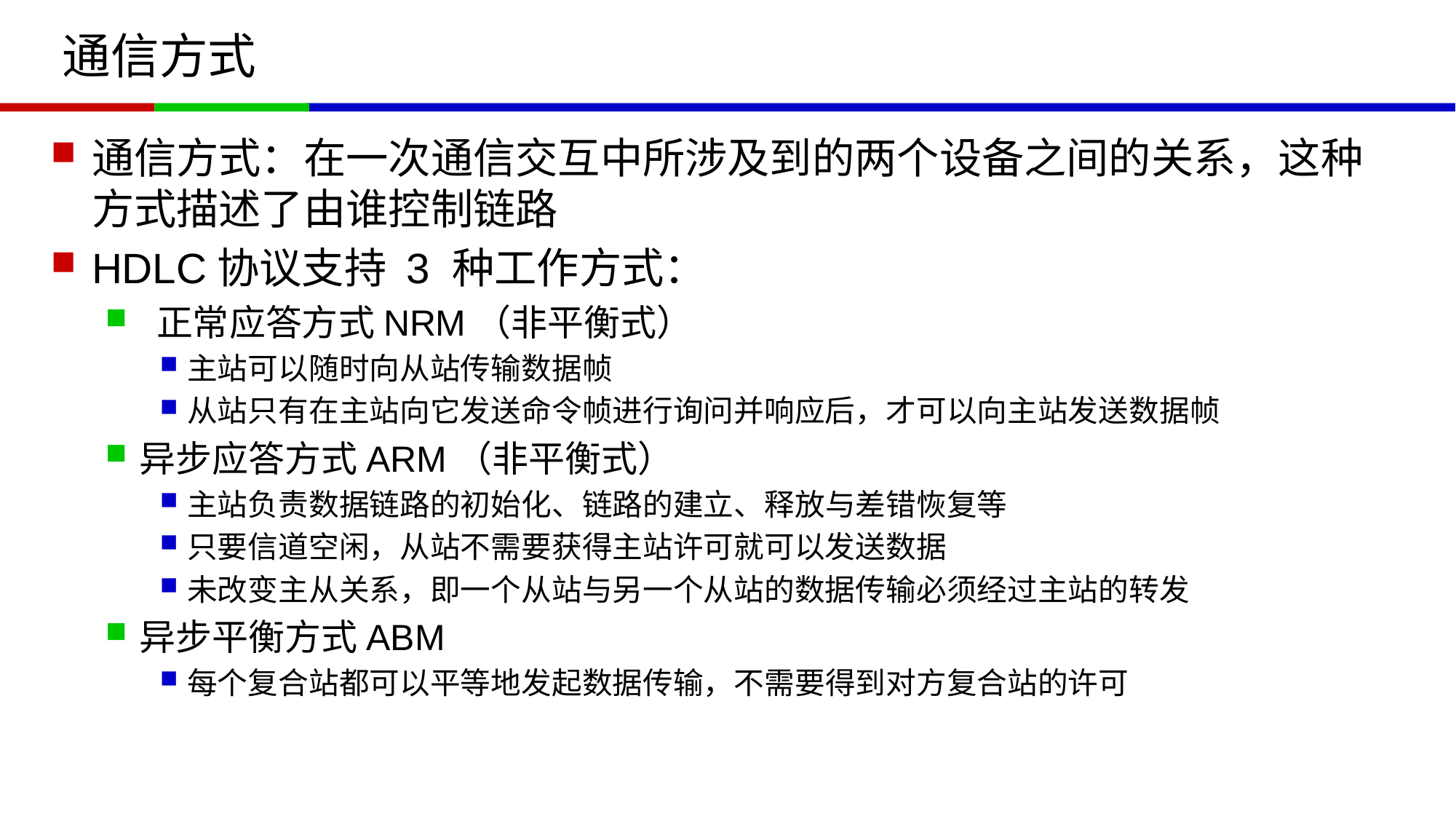

# 通信方式
通信方式：在一次通信交互中所涉及到的两个设备之间的关系，这种方式描述了由谁控制链路
HDLC协议支持 3 种工作方式：
 正常应答方式NRM（非平衡式）
主站可以随时向从站传输数据帧
从站只有在主站向它发送命令帧进行询问并响应后，才可以向主站发送数据帧
异步应答方式ARM（非平衡式）
主站负责数据链路的初始化、链路的建立、释放与差错恢复等
只要信道空闲，从站不需要获得主站许可就可以发送数据
未改变主从关系，即一个从站与另一个从站的数据传输必须经过主站的转发
异步平衡方式ABM
每个复合站都可以平等地发起数据传输，不需要得到对方复合站的许可

91